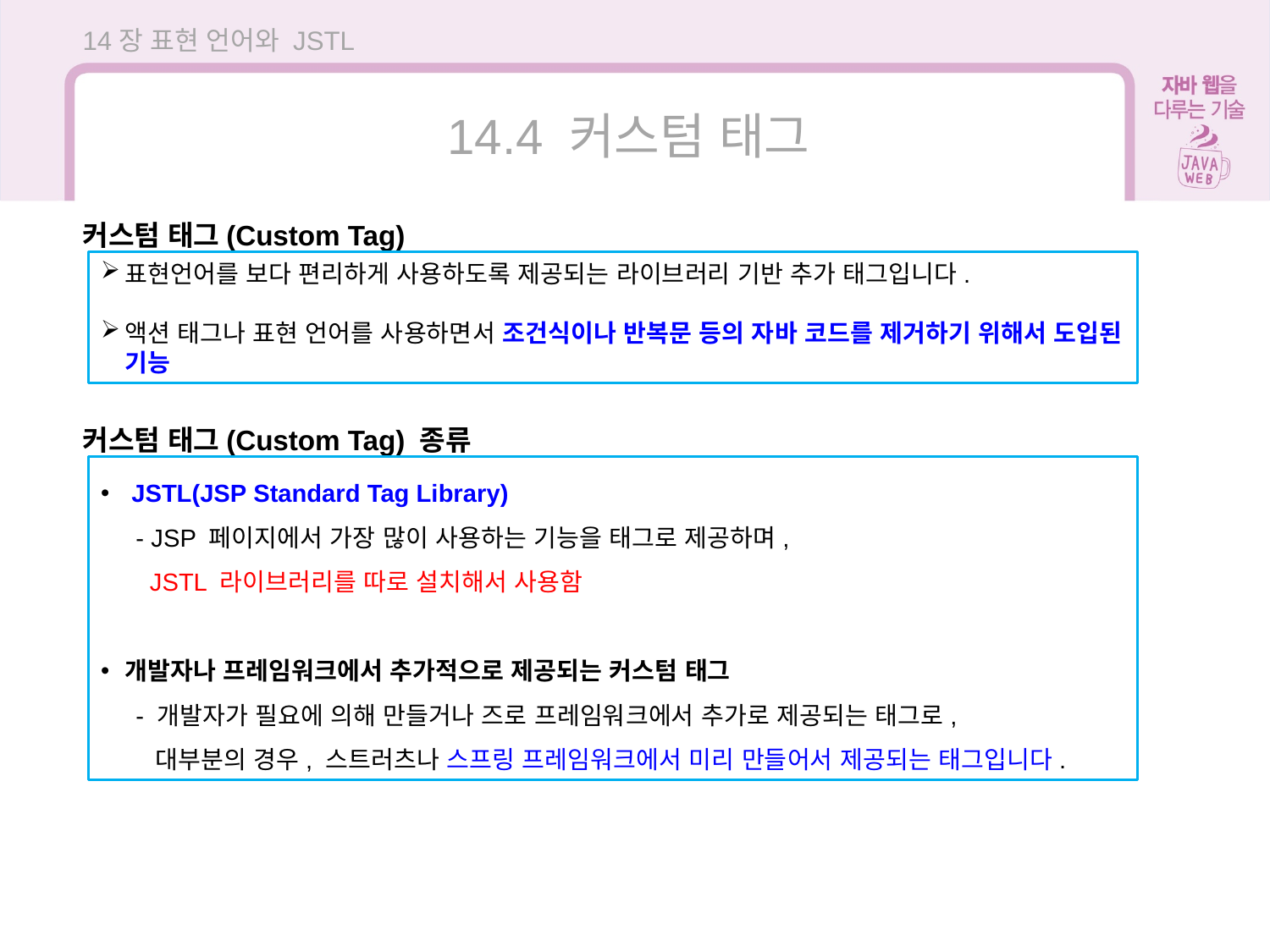

14장 표현 언어와 JSTL
14.4 커스텀 태그
커스텀 태그(Custom Tag)
표현언어를 보다 편리하게 사용하도록 제공되는 라이브러리 기반 추가 태그입니다.

액션 태그나 표현 언어를 사용하면서 조건식이나 반복문 등의 자바 코드를 제거하기 위해서 도입된 기능
커스텀 태그(Custom Tag) 종류
 JSTL(JSP Standard Tag Library)
     - JSP 페이지에서 가장 많이 사용하는 기능을 태그로 제공하며,
       JSTL 라이브러리를 따로 설치해서 사용함

개발자나 프레임워크에서 추가적으로 제공되는 커스텀 태그
     - 개발자가 필요에 의해 만들거나 즈로 프레임워크에서 추가로 제공되는 태그로,
       대부분의 경우, 스트러츠나 스프링 프레임워크에서 미리 만들어서 제공되는 태그입니다.